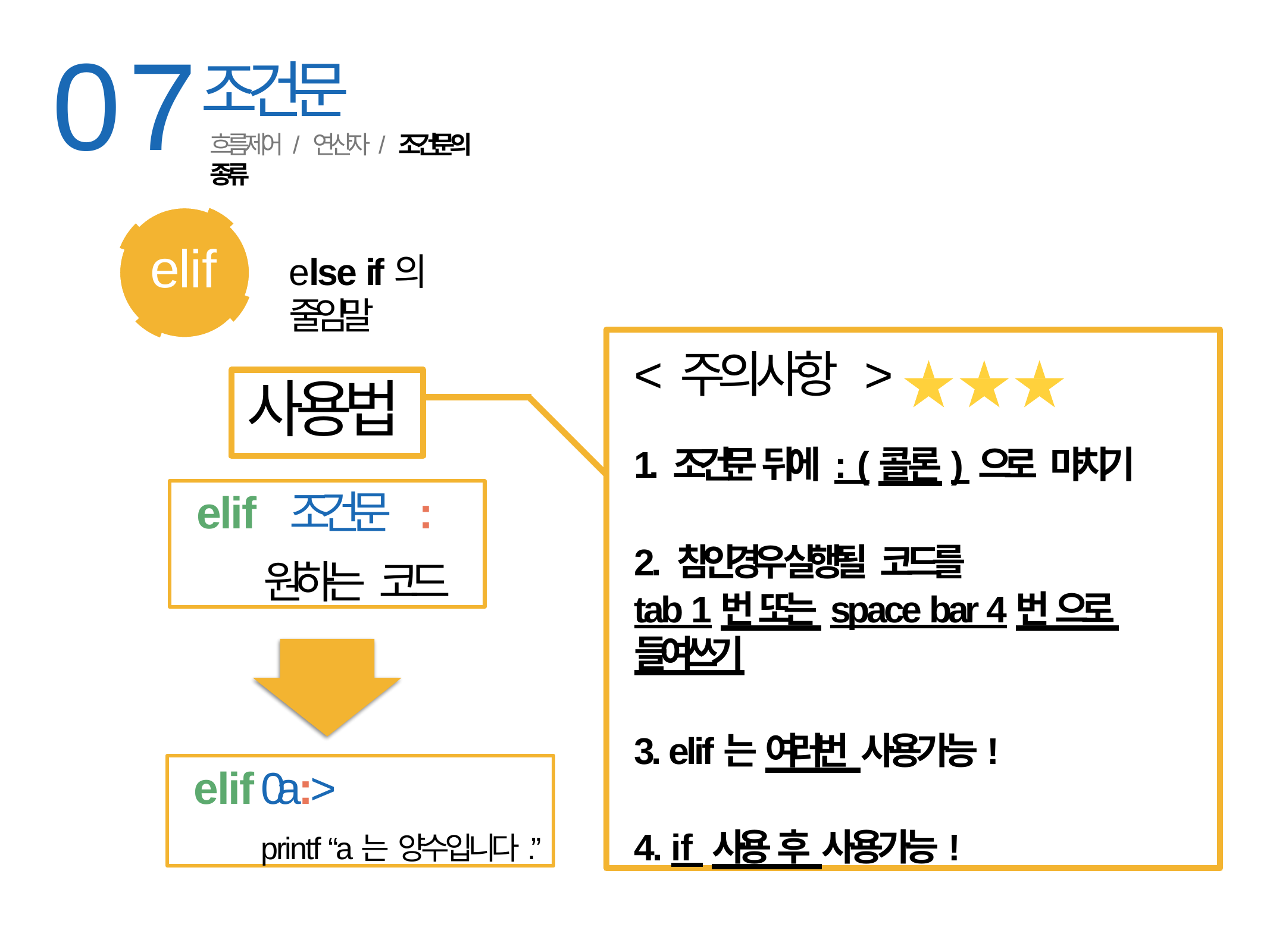

07
조건문
흐름제어  / 연산자 / 조건문의 종류

elif
else if의 줄임말
<   주의사항 >
1. 조건문  뒤에  : (콜론) 으로  마치기

2. 참인경우  실행될  코드를
tab 1번  또는  space bar 4번 으로   들여쓰기

3. elif는 여러번  사용가능!

4. if 사용  후 사용가능!

사용법

elif  조건문   :
원하는 코드

elif  a >                          0 :
printf “a는 양수입니다.”